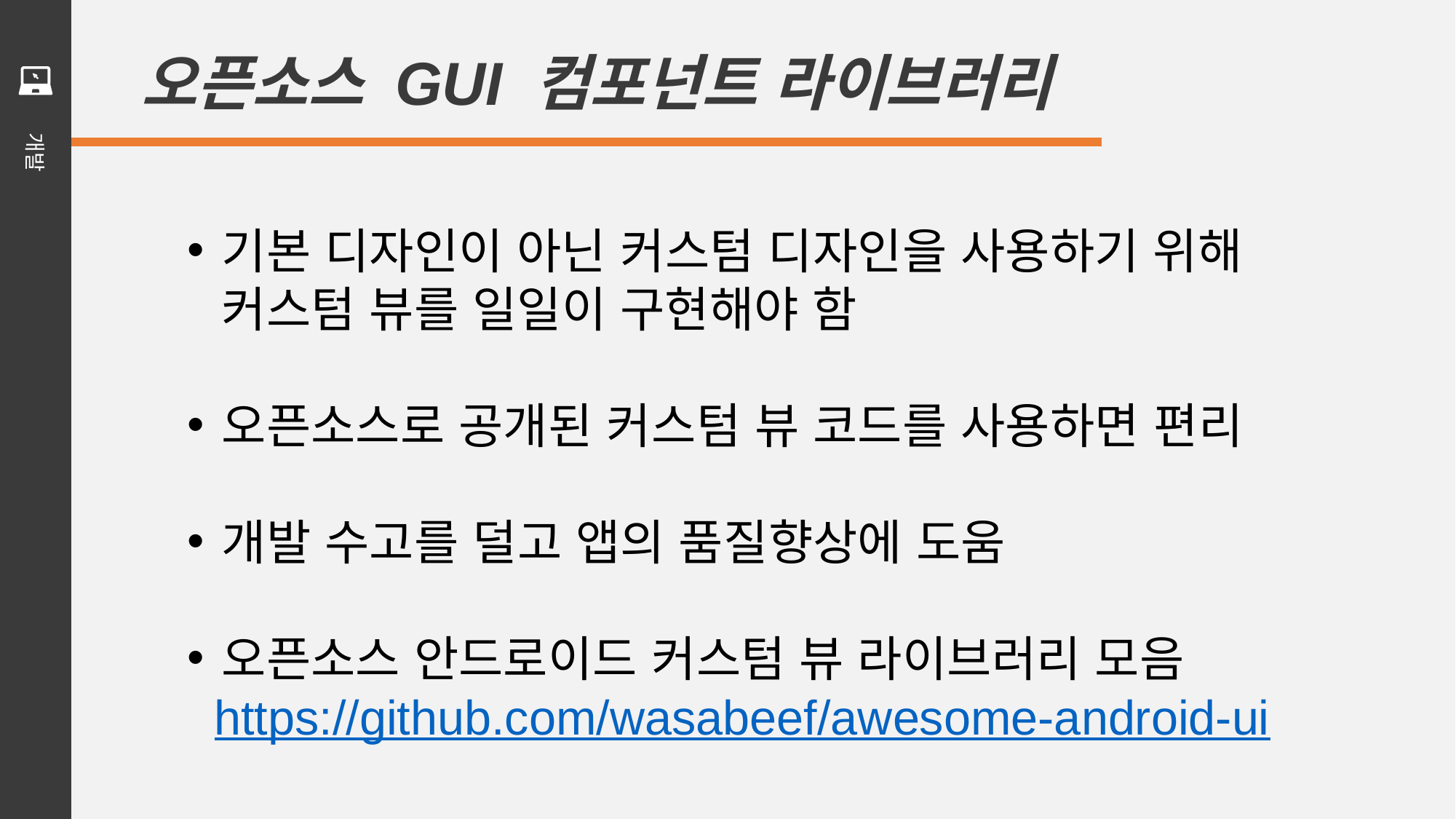

오픈소스 GUI 컴포넌트 라이브러리

기본 디자인이 아닌 커스텀 디자인을 사용하기 위해
커스텀 뷰를 일일이 구현해야 함

오픈소스로 공개된 커스텀 뷰 코드를 사용하면 편리

개발 수고를 덜고 앱의 품질향상에 도움

오픈소스 안드로이드 커스텀 뷰 라이브러리 모음
  https://github.com/wasabeef/awesome-android-ui
개발